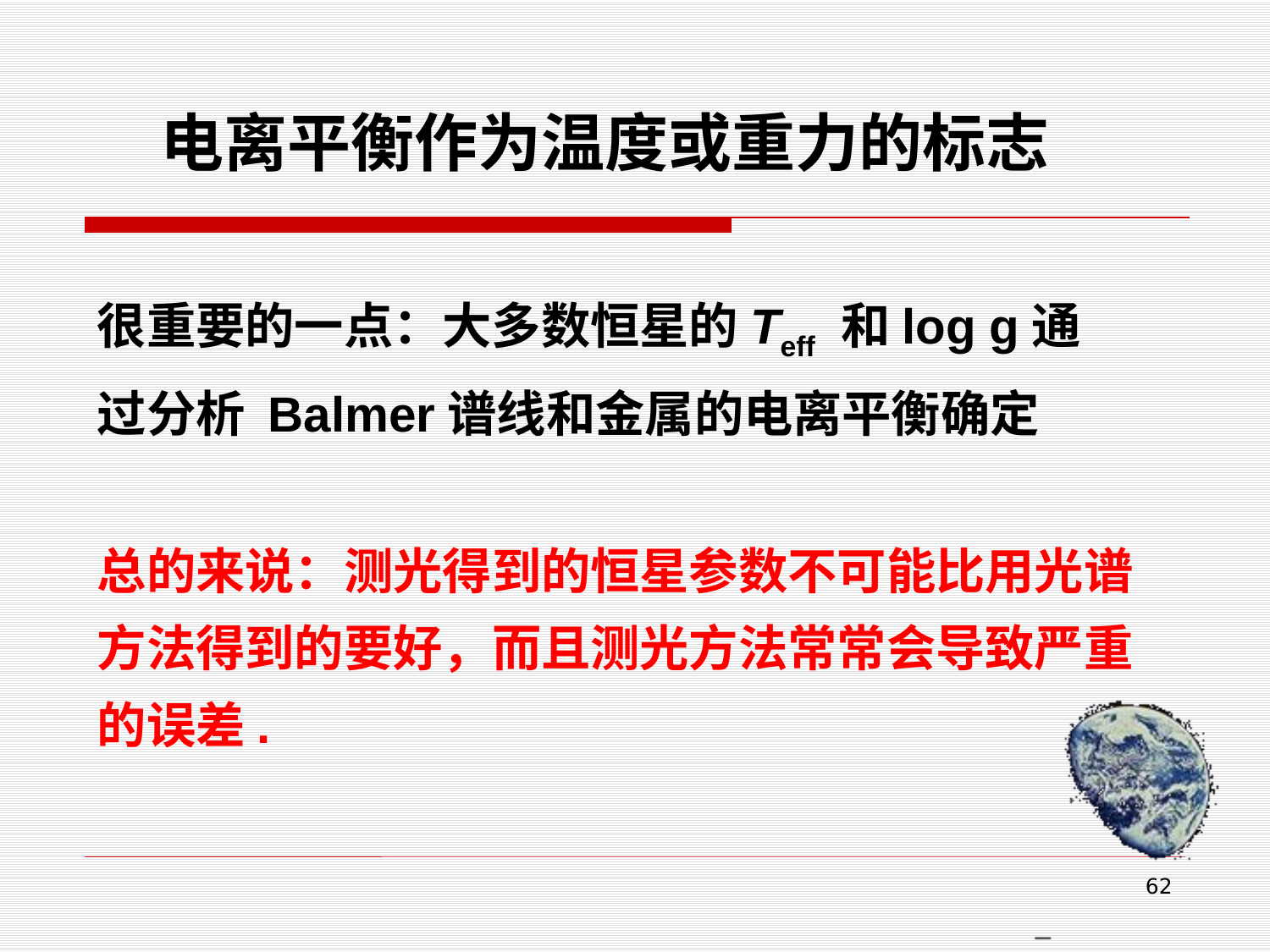

电离平衡作为温度或重力的标志
很重要的一点：大多数恒星的Teff 和log g通过分析 Balmer谱线和金属的电离平衡确定
总的来说：测光得到的恒星参数不可能比用光谱方法得到的要好，而且测光方法常常会导致严重的误差.
62